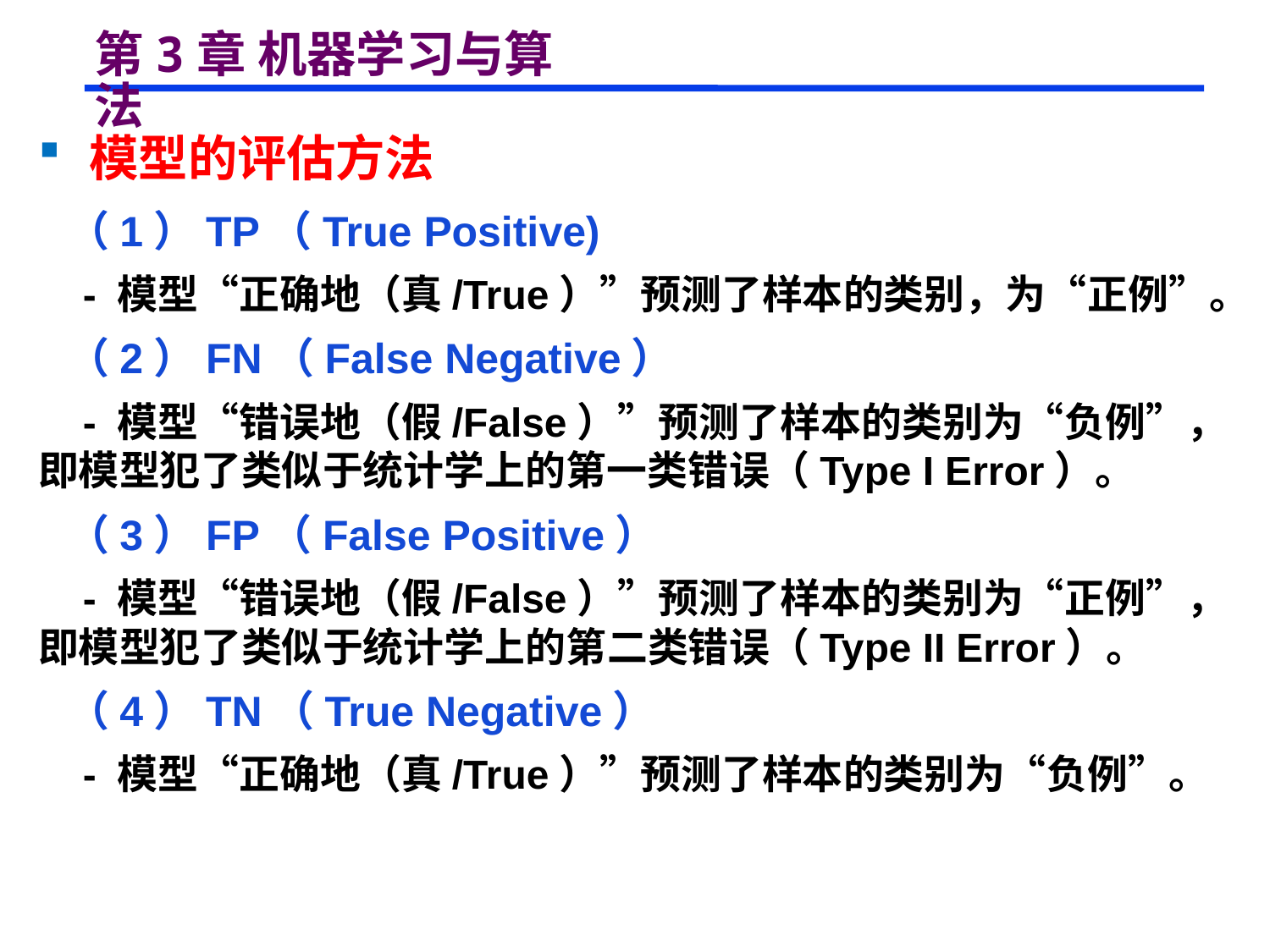

# 第3章 机器学习与算法
 模型的评估方法
  （1）TP（True Positive)
    - 模型“正确地（真/True）”预测了样本的类别，为“正例”。
  （2）FN（False Negative）
    - 模型“错误地（假/False）”预测了样本的类别为“负例”，即模型犯了类似于统计学上的第一类错误（Type I Error）。
  （3）FP（False Positive）
    - 模型“错误地（假/False）”预测了样本的类别为“正例”，即模型犯了类似于统计学上的第二类错误（Type II Error）。
  （4）TN（True Negative）
    - 模型“正确地（真/True）”预测了样本的类别为“负例”。